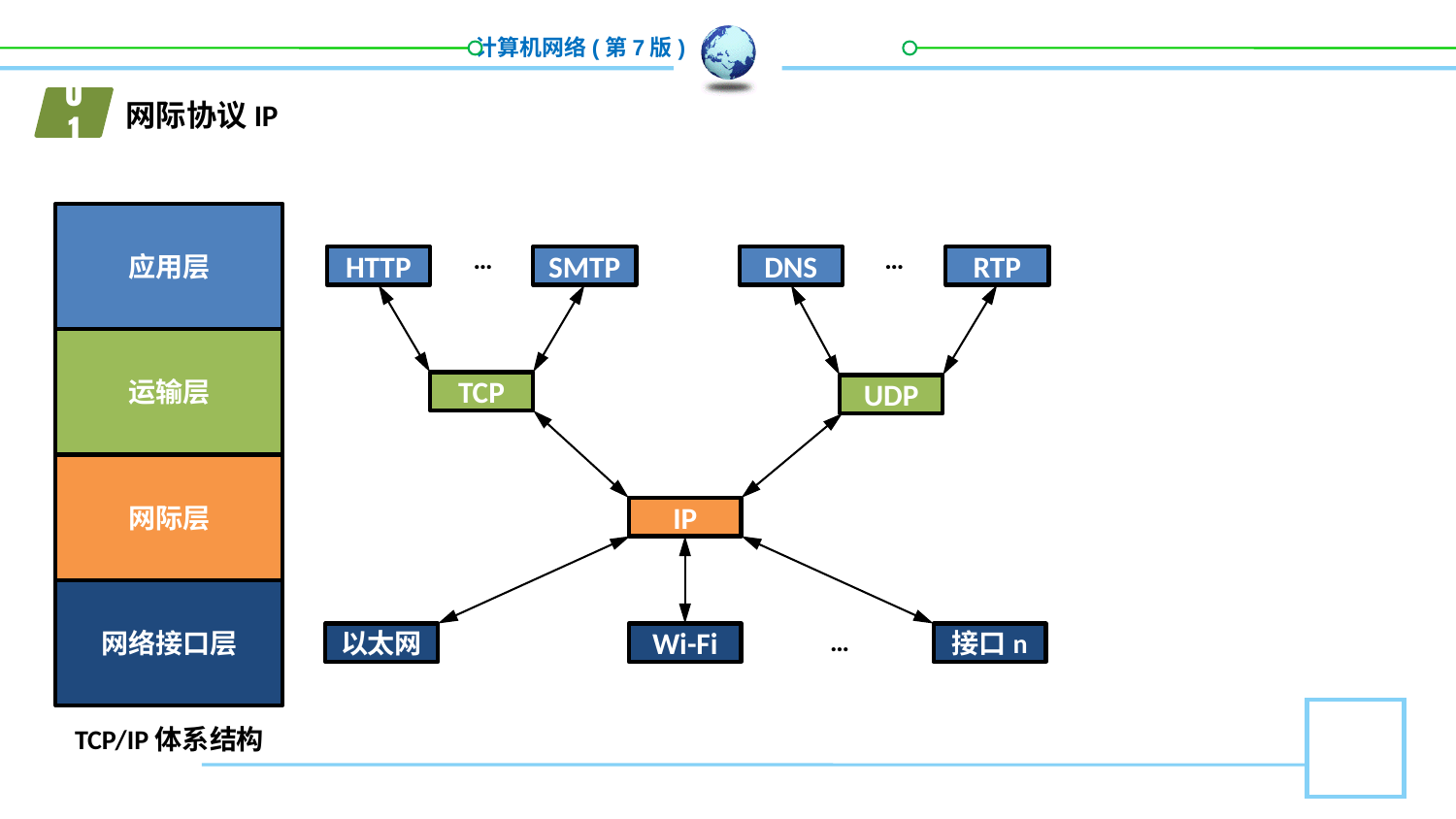

01
网际协议IP
应用层
运输层
网际层
网络接口层
TCP/IP体系结构
…
…
HTTP
SMTP
DNS
RTP
TCP
UDP
IP
…
以太网
Wi-Fi
接口n